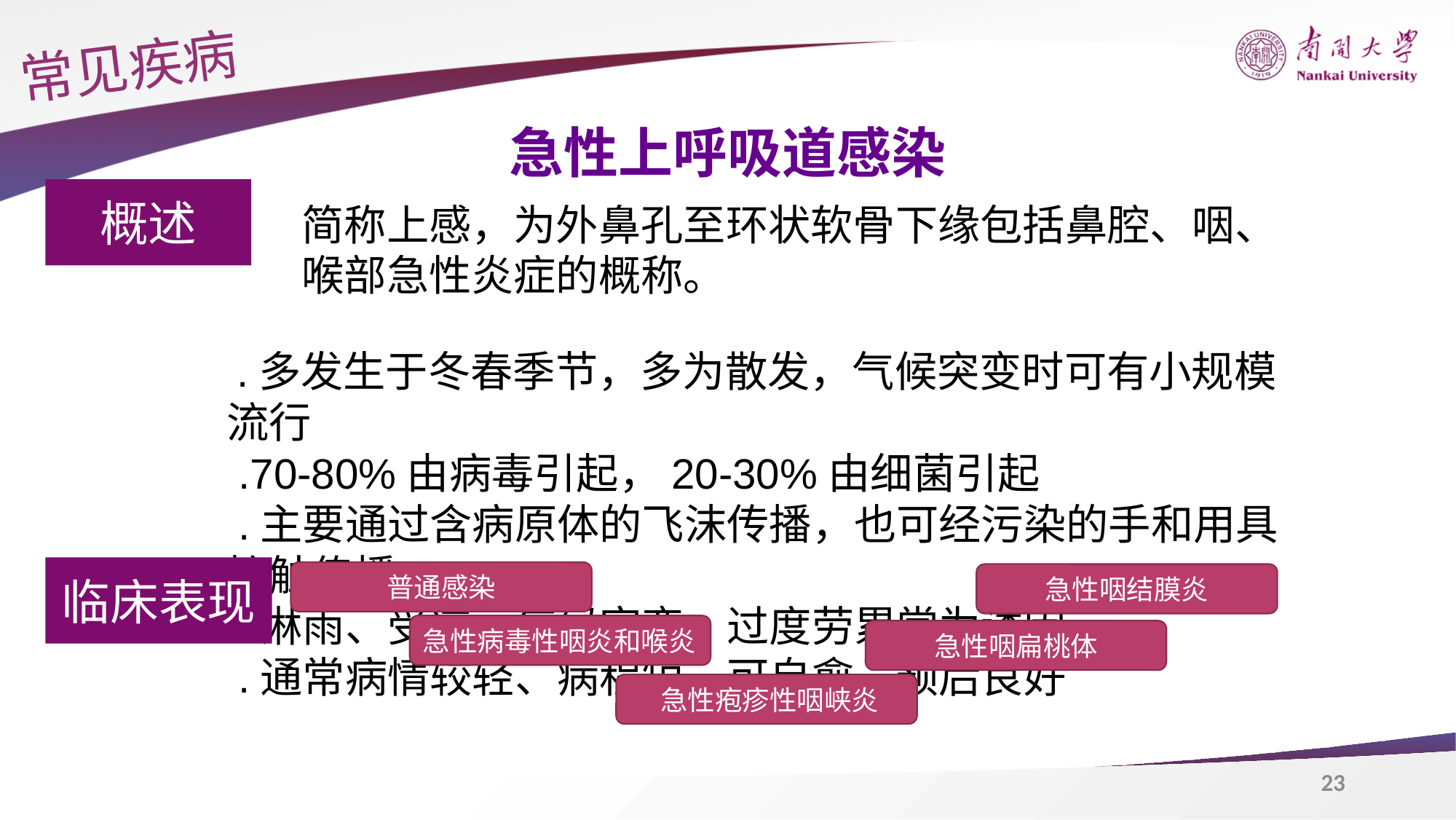

常见疾病
急性上呼吸道感染
概述
简称上感，为外鼻孔至环状软骨下缘包括鼻腔、咽、喉部急性炎症的概称。
 .多发生于冬春季节，多为散发，气候突变时可有小规模流行
 .70-80%由病毒引起，20-30%由细菌引起
 .主要通过含病原体的飞沫传播，也可经污染的手和用具接触传播
 .淋雨、受凉、气候突变、过度劳累常为诱因
 .通常病情较轻、病程短、可自愈、预后良好
临床表现

普通感染

急性咽结膜炎

急性病毒性咽炎和喉炎

急性咽扁桃体

    急性疱疹性咽峡炎

23